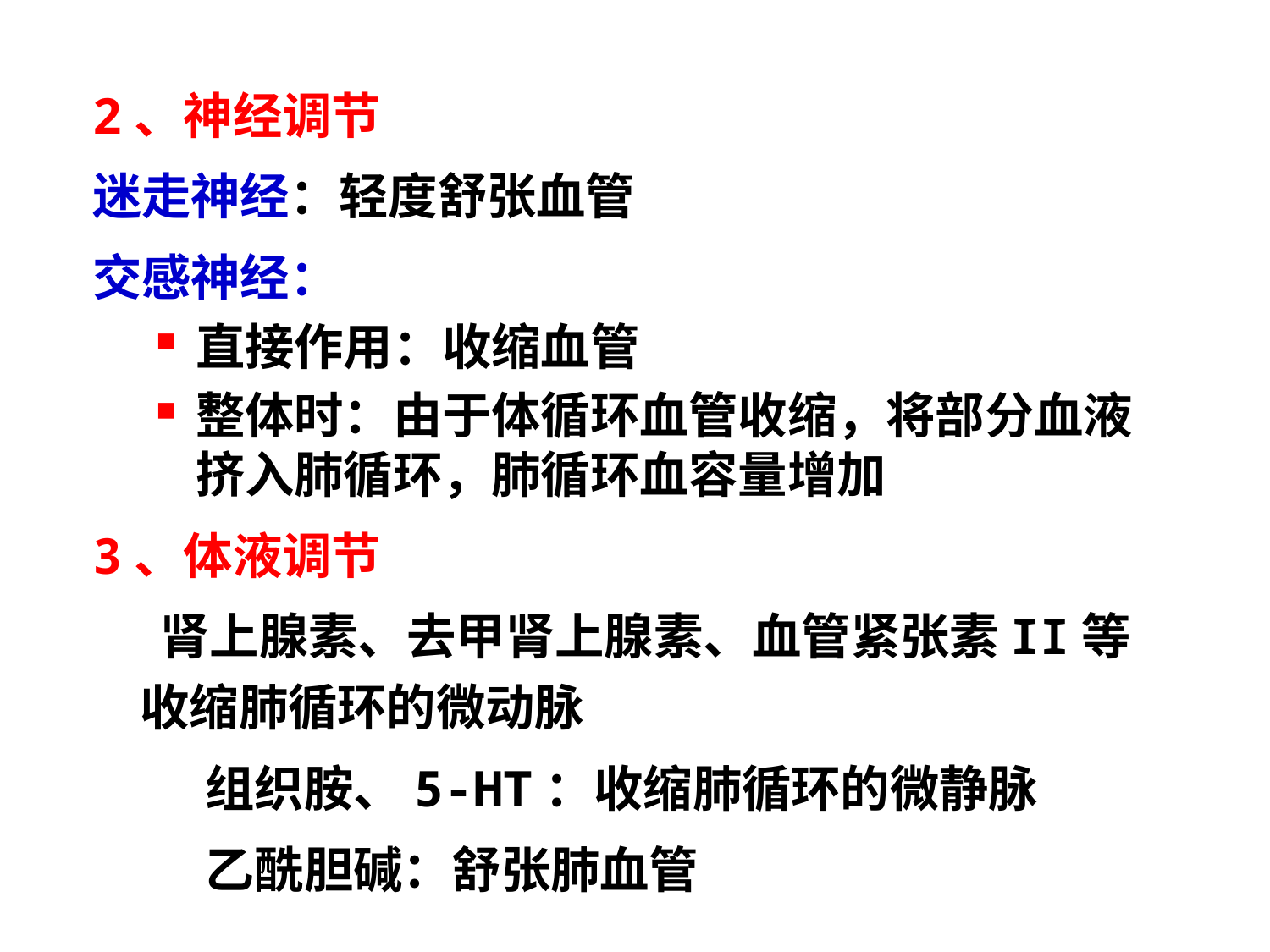

2、神经调节
迷走神经：轻度舒张血管
交感神经：
直接作用：收缩血管
整体时：由于体循环血管收缩，将部分血液挤入肺循环，肺循环血容量增加
3、体液调节
     肾上腺素、去甲肾上腺素、血管紧张素II等收缩肺循环的微动脉
         组织胺、5-HT：收缩肺循环的微静脉
         乙酰胆碱：舒张肺血管